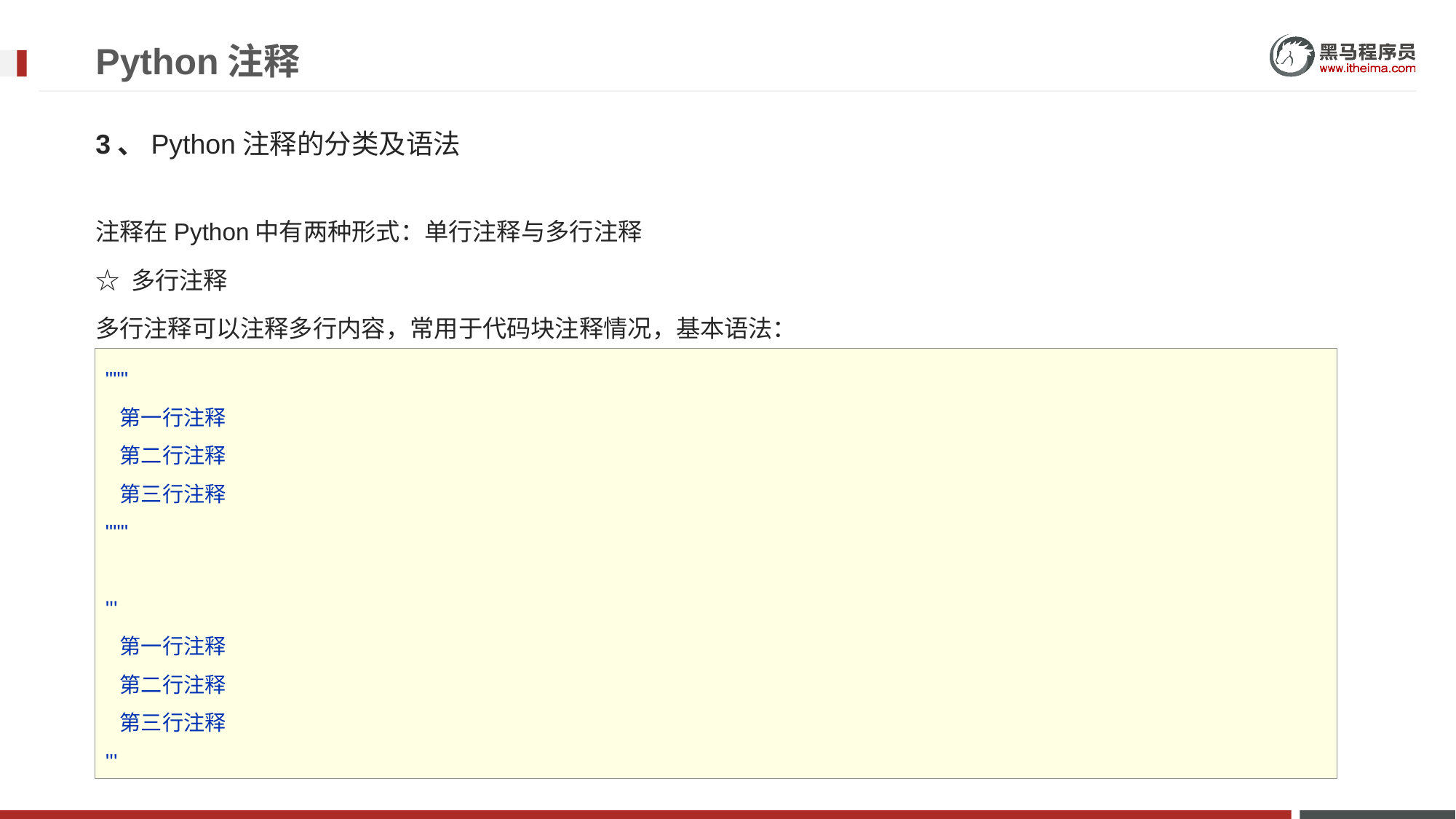

# Python注释
3、Python注释的分类及语法
注释在Python中有两种形式：单⾏注释与多行注释
☆ 多⾏注释
多行注释可以注释多行内容，常用于代码块注释情况，基本语法：

"""
  第一行注释
  第二行注释
  第三行注释
"""

'''
  第一行注释
  第二行注释
  第三行注释
'''